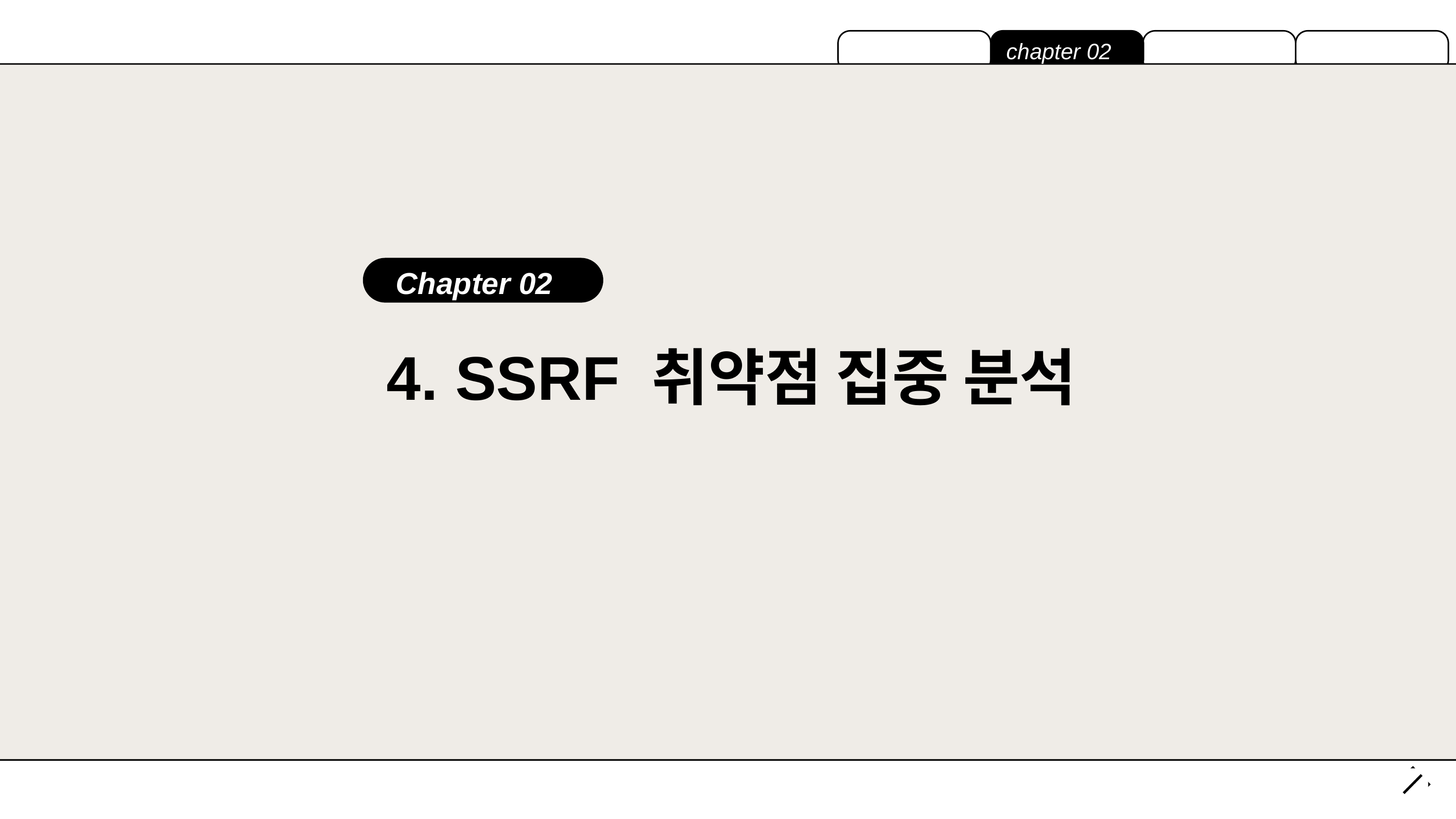

chapter 02

Chapter 02
4. SSRF 취약점 집중 분석